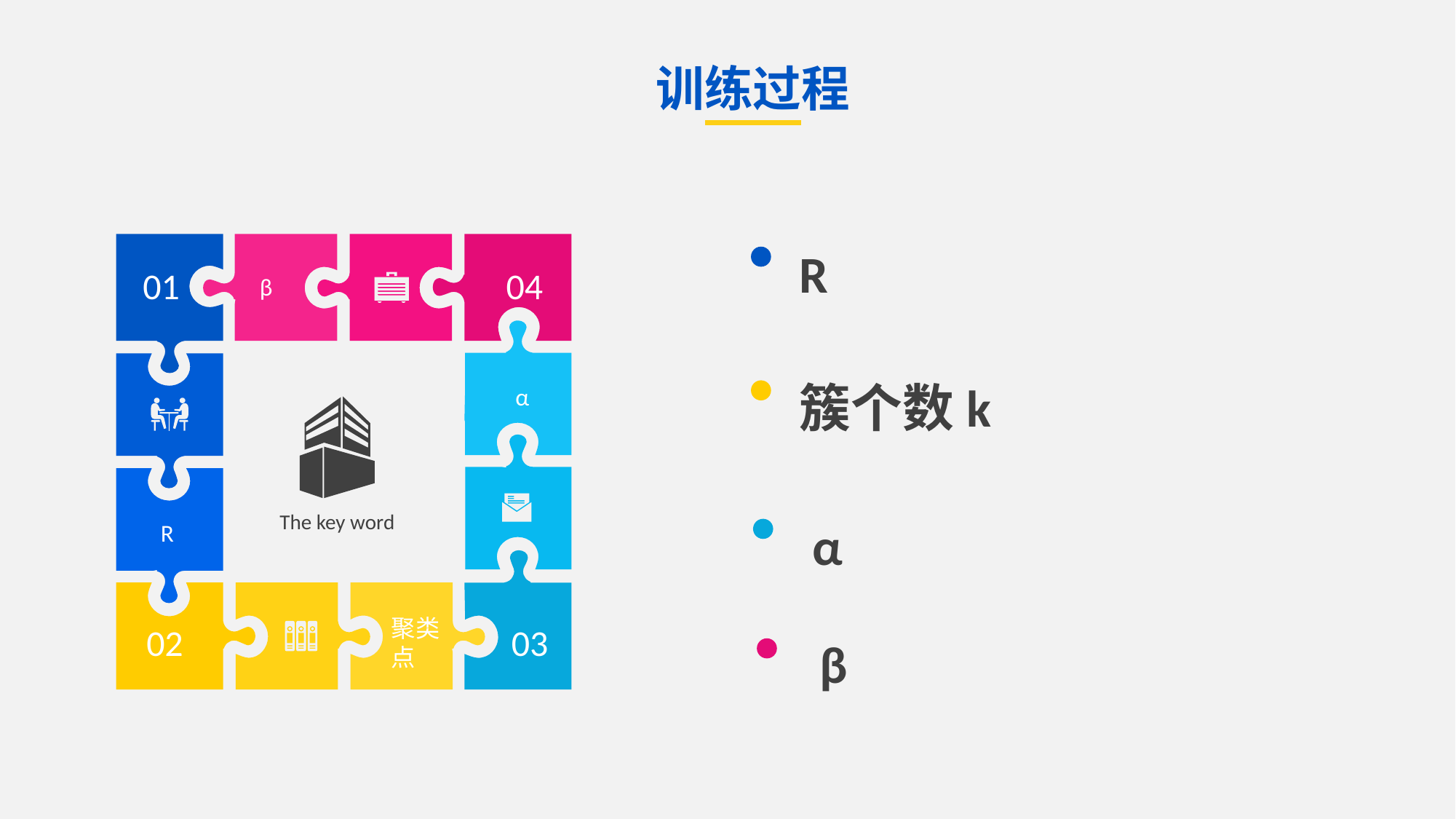

训练过程

01

β

04
R

α

簇个数k

The key word

R
 α

03

02

聚类点
      β